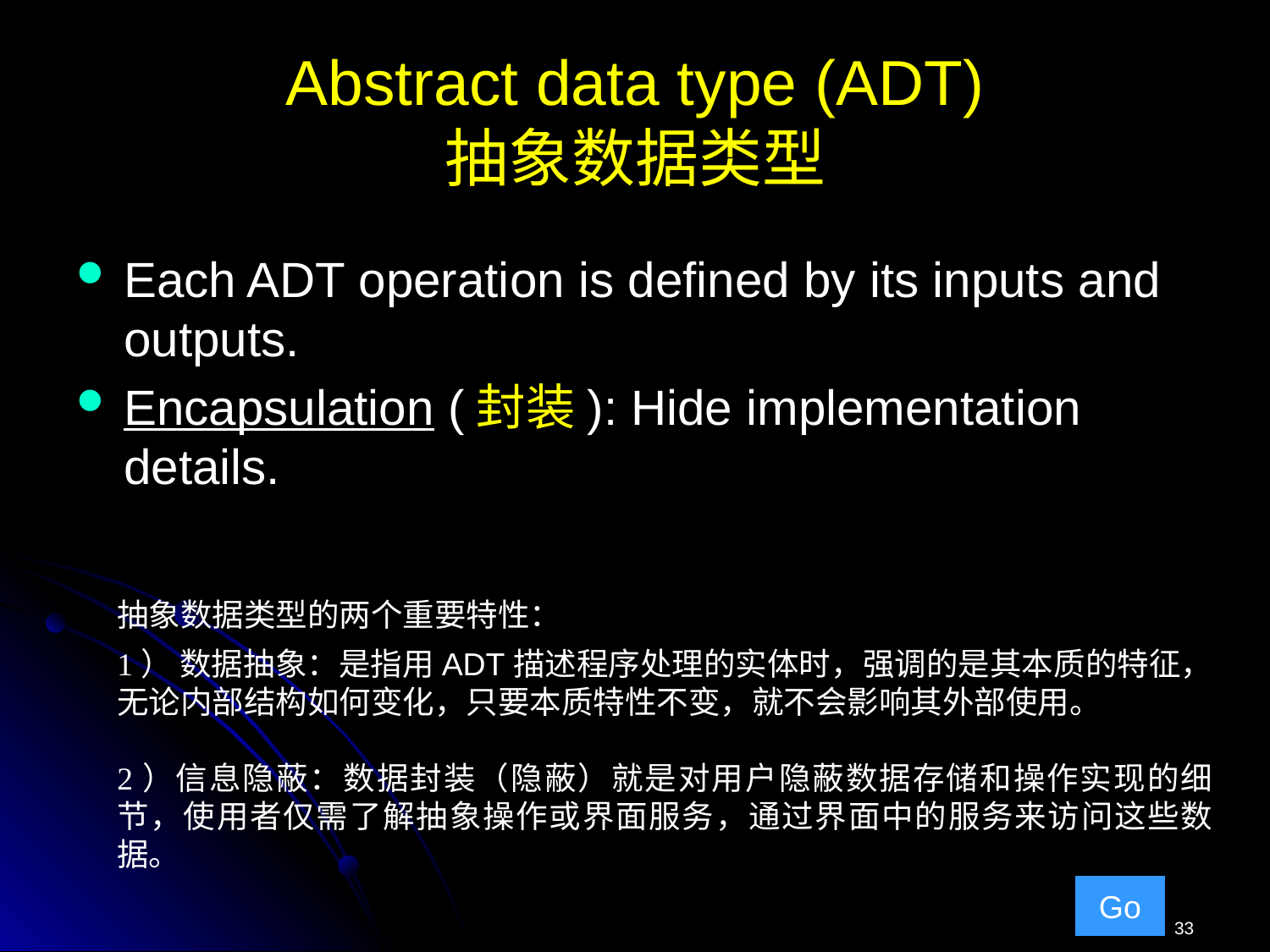

# Abstract data type (ADT) 抽象数据类型
Each ADT operation is defined by its inputs and outputs.
Encapsulation (封装): Hide implementation details.
抽象数据类型的两个重要特性：
1） 数据抽象：是指用ADT描述程序处理的实体时，强调的是其本质的特征，无论内部结构如何变化，只要本质特性不变，就不会影响其外部使用。

2）信息隐蔽：数据封装（隐蔽）就是对用户隐蔽数据存储和操作实现的细节，使用者仅需了解抽象操作或界面服务，通过界面中的服务来访问这些数据。
Go

33